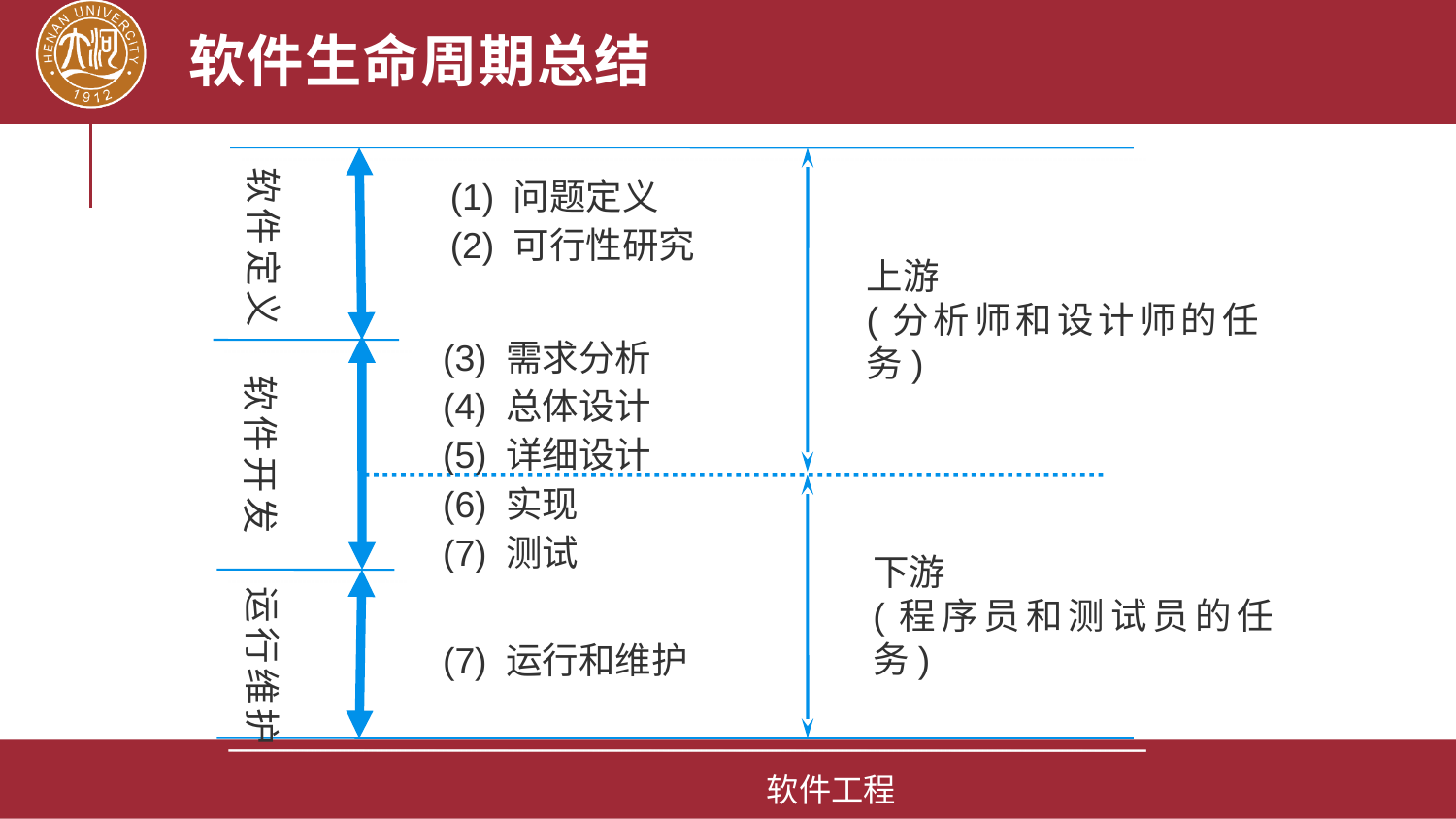

# 软件生命周期总结

上游
(分析师和设计师的任务)
软件定义
 (1) 问题定义
 (2) 可行性研究
(3) 需求分析
(4) 总体设计
(5) 详细设计
(6) 实现
(7) 测试

软件开发

下游
(程序员和测试员的任务)

运行维护
(7) 运行和维护

软件工程
76